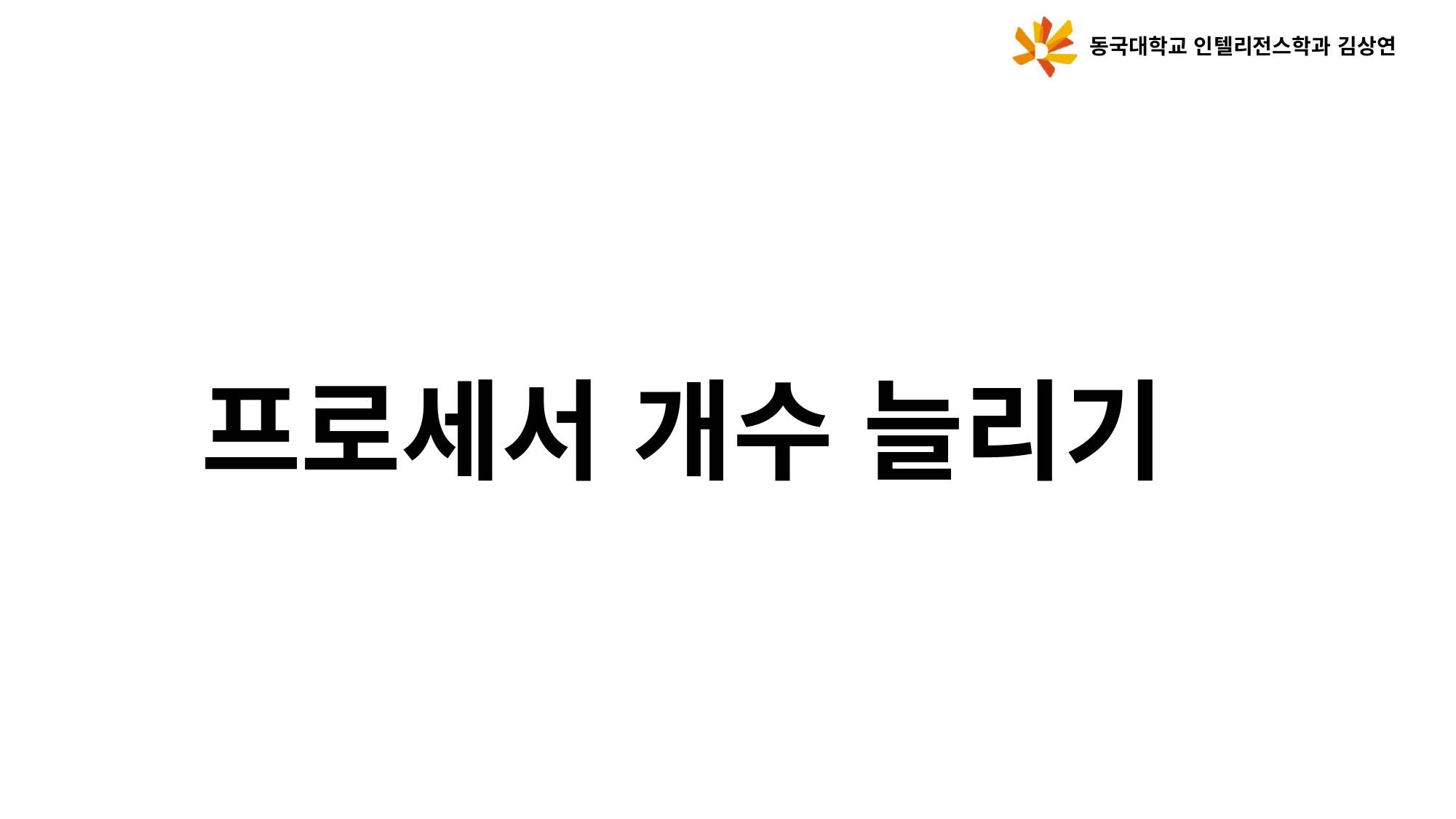

동국대학교 인텔리전스학과 김상연
# 프로세서 개수 늘리기